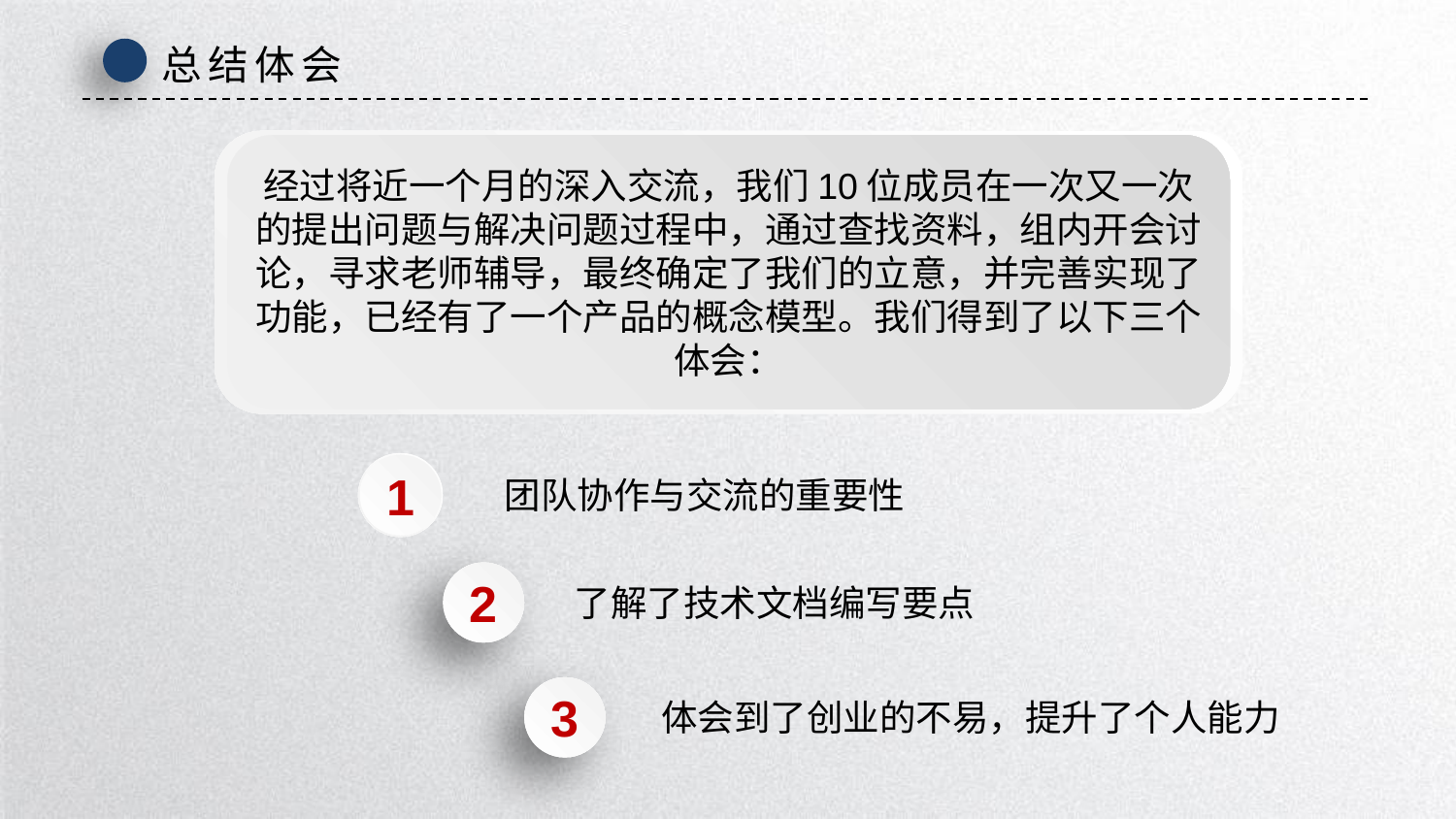

总结体会

经过将近一个月的深入交流，我们10位成员在一次又一次的提出问题与解决问题过程中，通过查找资料，组内开会讨论，寻求老师辅导，最终确定了我们的立意，并完善实现了功能，已经有了一个产品的概念模型。我们得到了以下三个体会：

1
团队协作与交流的重要性
2
了解了技术文档编写要点
3
体会到了创业的不易，提升了个人能力